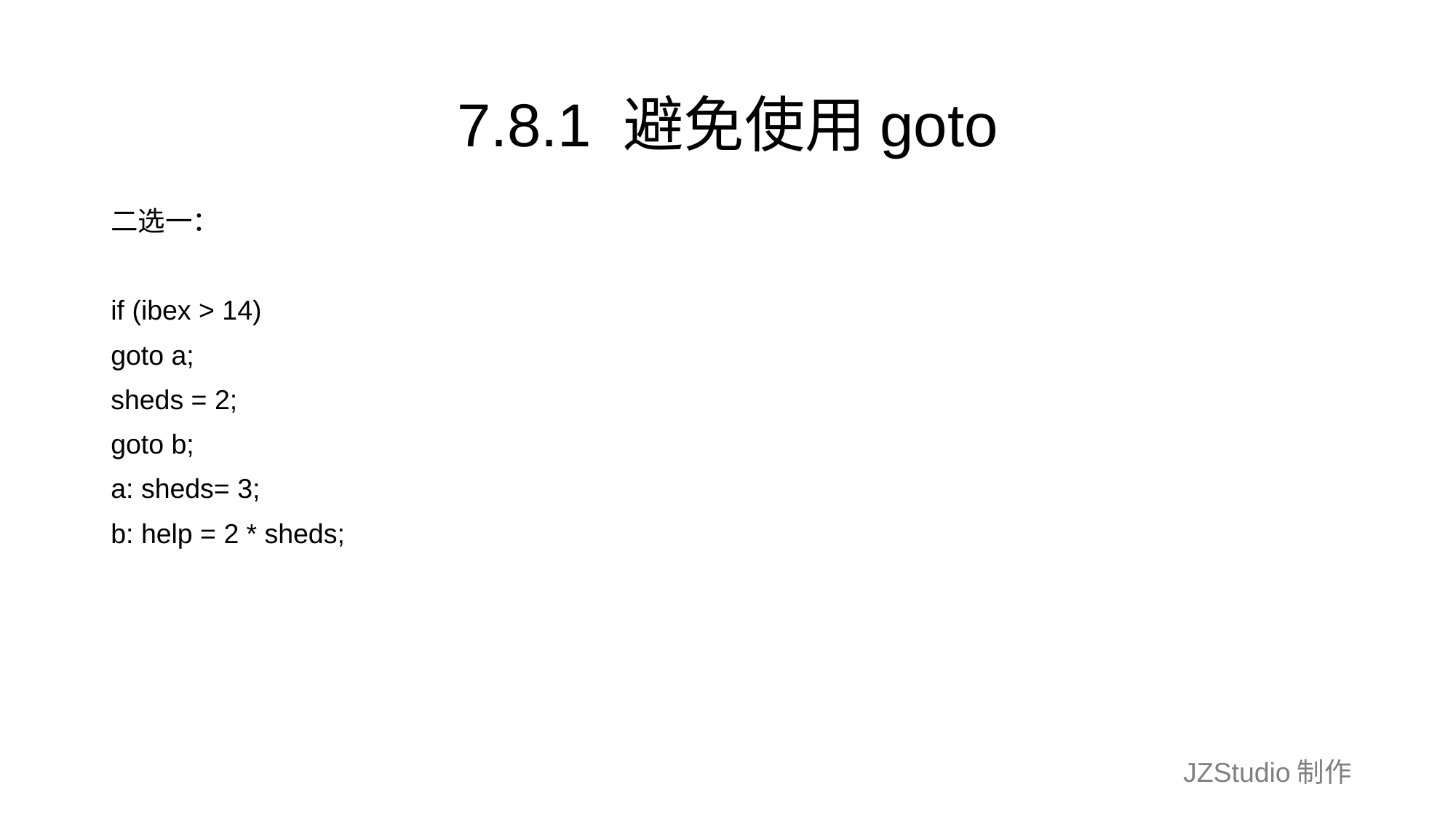

# 7.8.1 避免使用goto
二选一：

if (ibex > 14)
goto a;
sheds = 2;
goto b;
a: sheds= 3;
b: help = 2 * sheds;